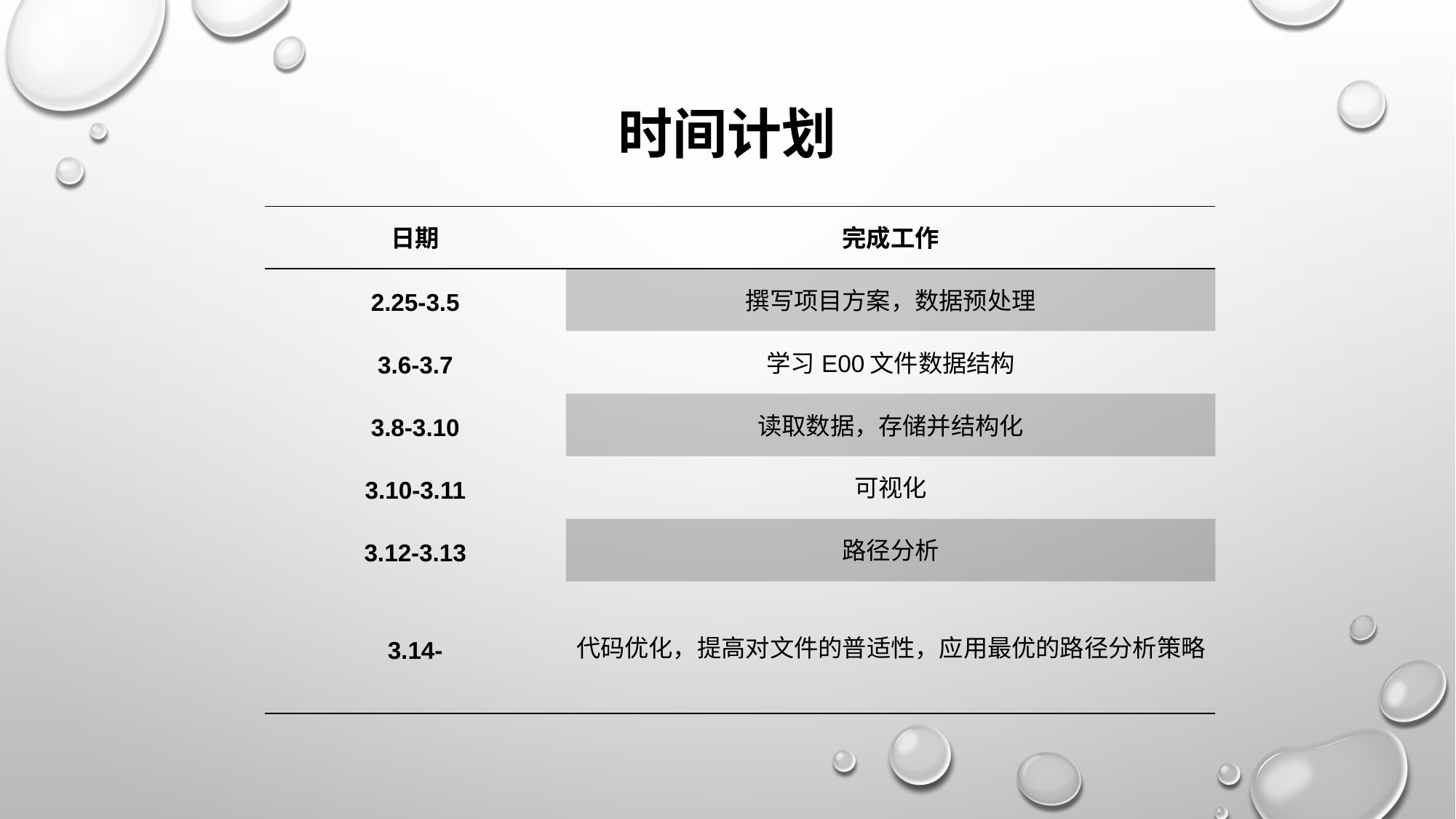

# 时间计划
| 日期 | 完成工作 |
| --- | --- |
| 2.25-3.5 | 撰写项目方案，数据预处理 |
| 3.6-3.7 | 学习E00文件数据结构 |
| 3.8-3.10 | 读取数据，存储并结构化 |
| 3.10-3.11 | 可视化 |
| 3.12-3.13 | 路径分析 |
| 3.14- | 代码优化，提高对文件的普适性，应用最优的路径分析策略 |